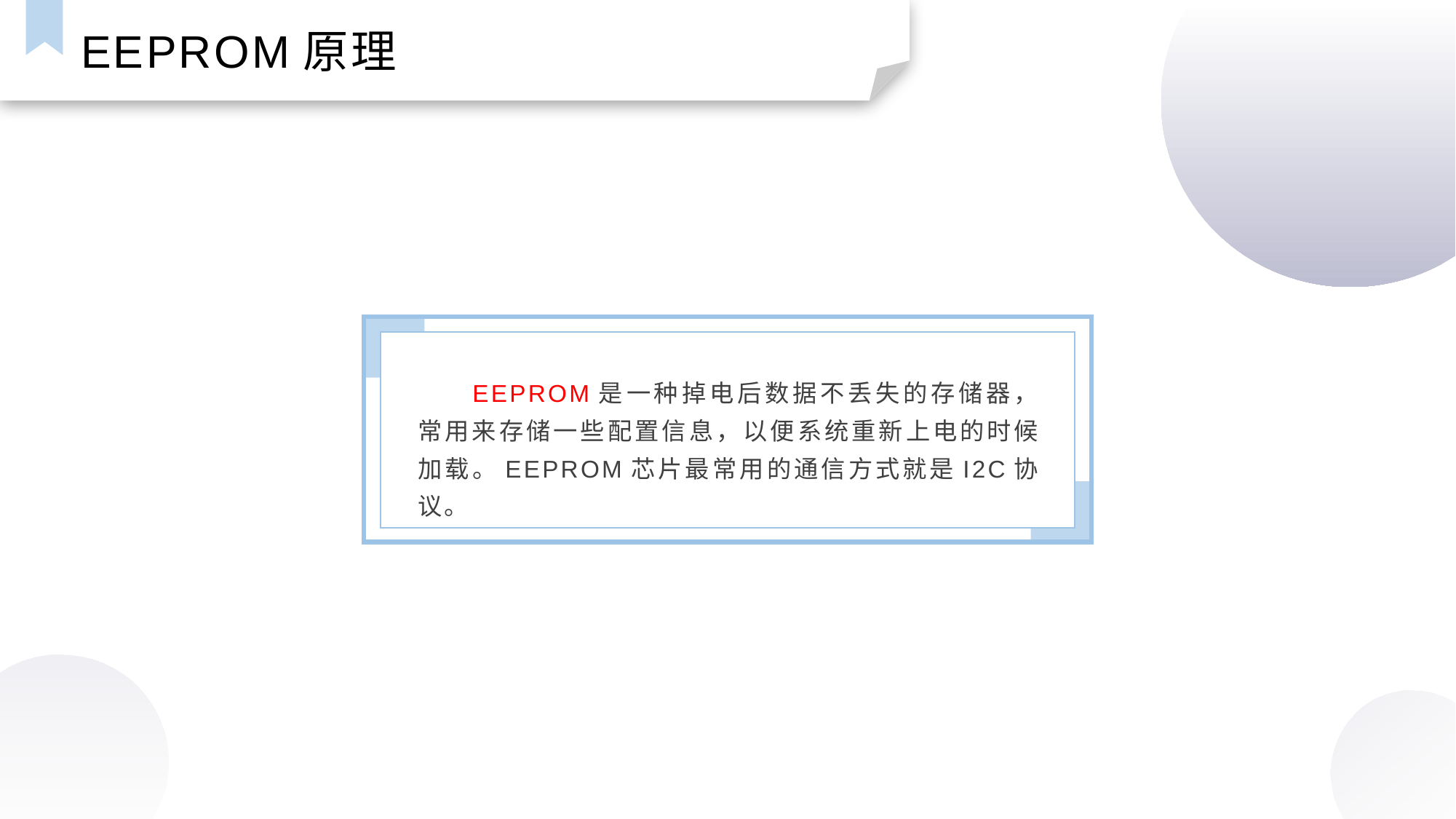

EEPROM原理

EEPROM是一种掉电后数据不丢失的存储器，常用来存储一些配置信息，以便系统重新上电的时候加载。EEPROM芯片最常用的通信方式就是I2C协议。